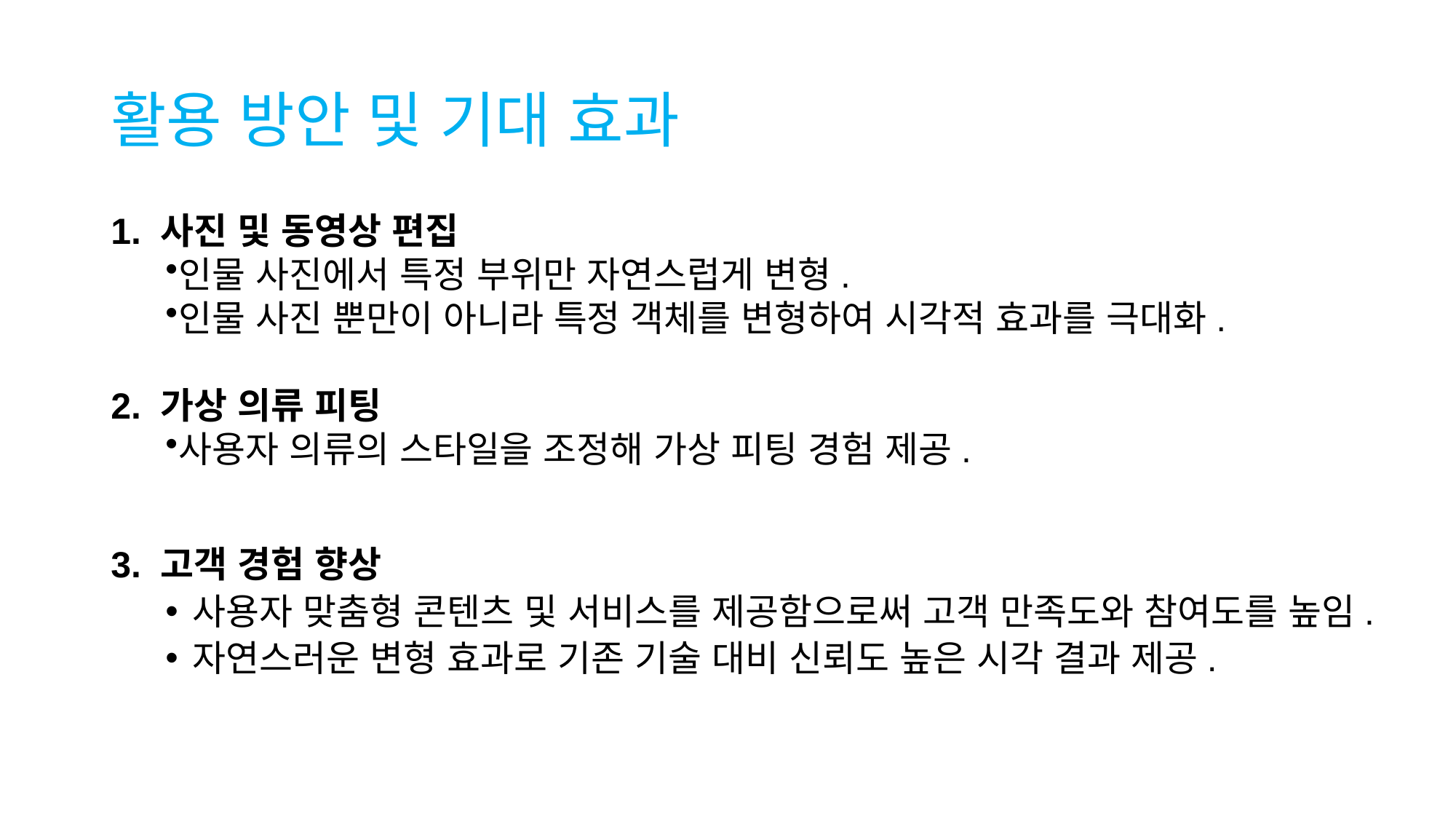

# 활용 방안 및 기대 효과
1. 사진 및 동영상 편집
인물 사진에서 특정 부위만 자연스럽게 변형.
인물 사진 뿐만이 아니라 특정 객체를 변형하여 시각적 효과를 극대화.

2. 가상 의류 피팅
사용자 의류의 스타일을 조정해 가상 피팅 경험 제공.

3. 고객 경험 향상
사용자 맞춤형 콘텐츠 및 서비스를 제공함으로써 고객 만족도와 참여도를 높임.
자연스러운 변형 효과로 기존 기술 대비 신뢰도 높은 시각 결과 제공.